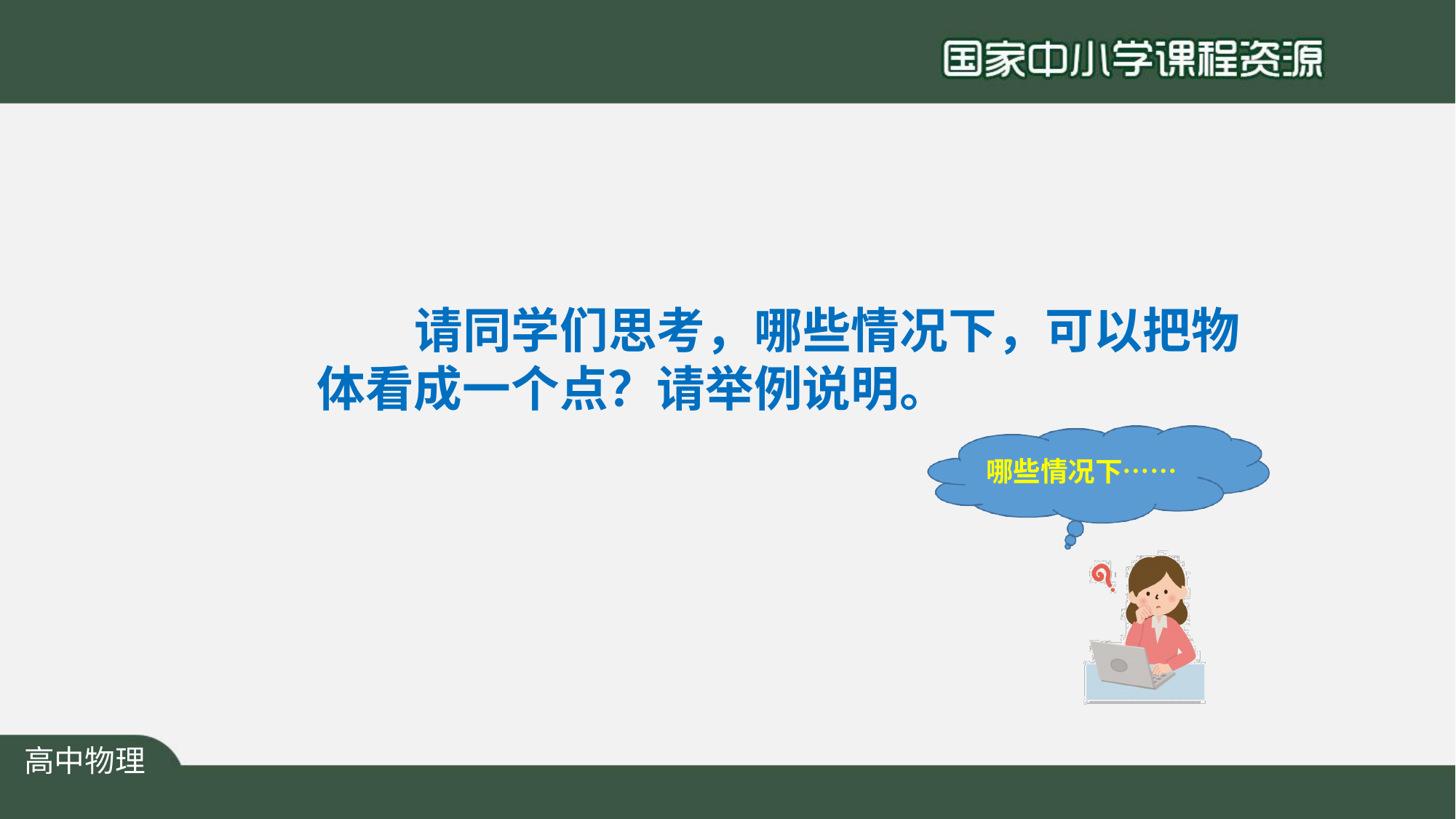

请同学们思考，哪些情况下，可以把物 体看成一个点？请举例说明。

哪些情况下……

高中物理